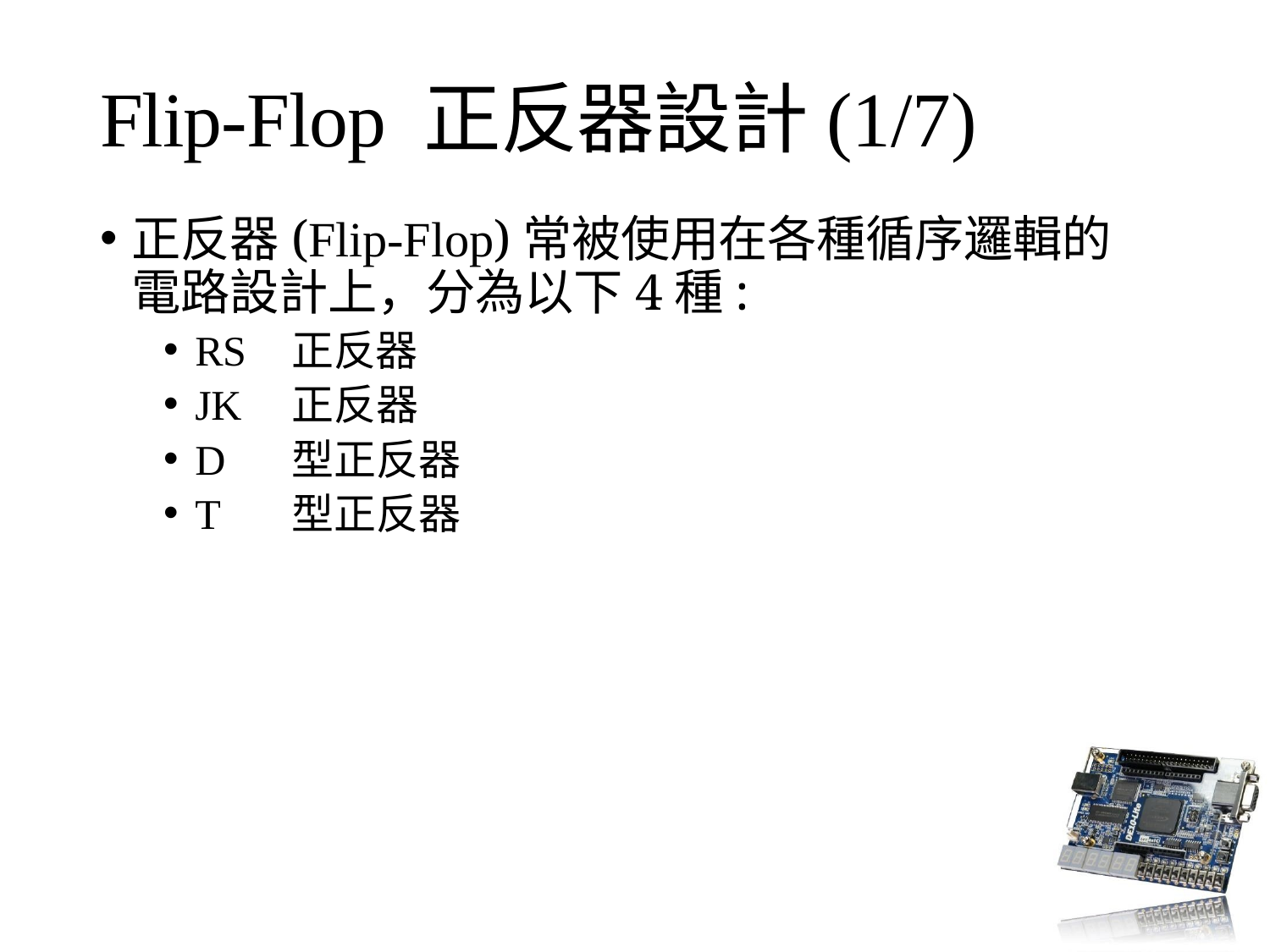

# Flip-Flop 正反器設計(1/7)
正反器(Flip-Flop)常被使用在各種循序邏輯的電路設計上，分為以下4種:
RS	正反器
JK	正反器
D	型正反器
T	型正反器